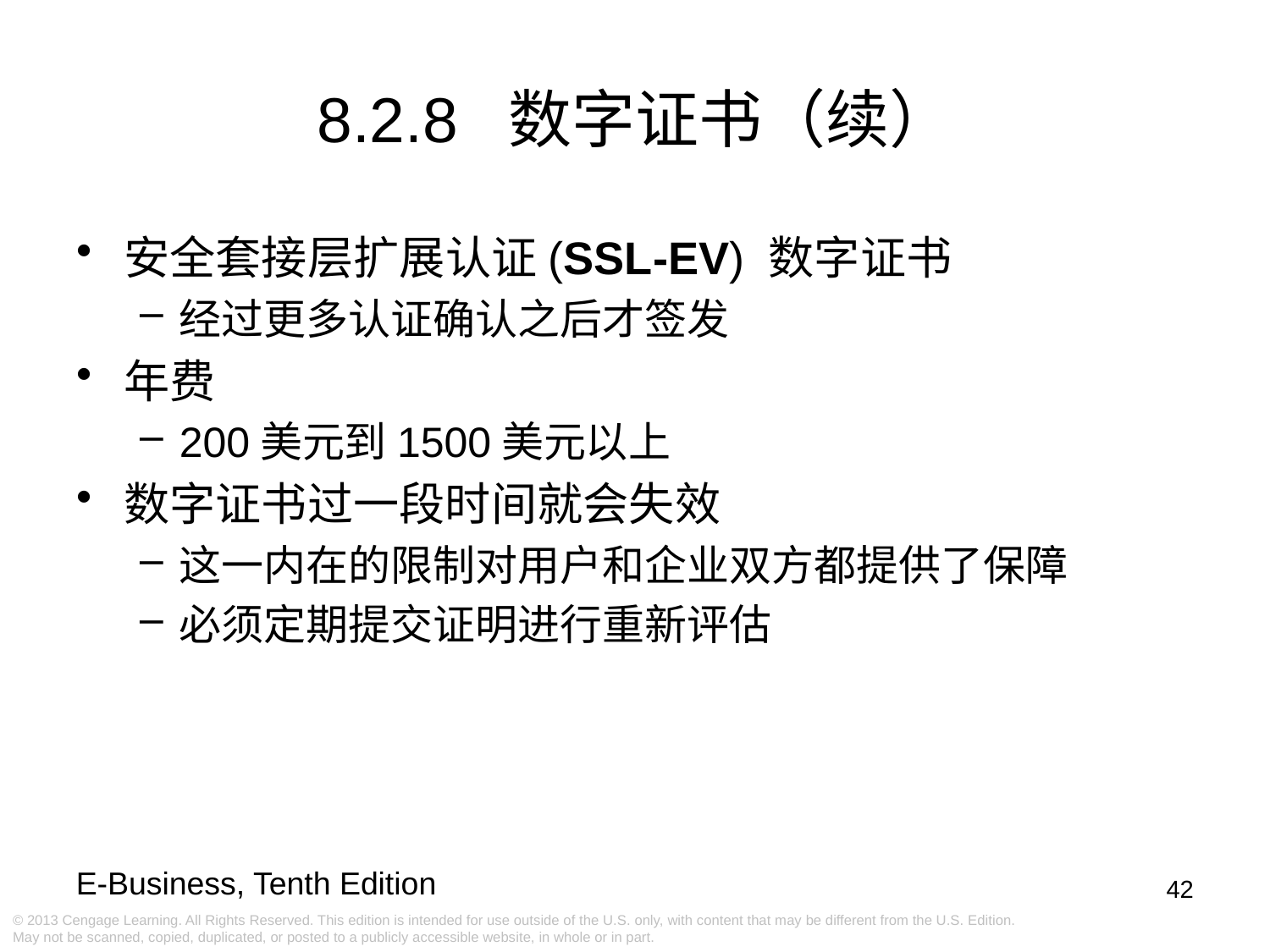

8.2.8  数字证书（续）
安全套接层扩展认证(SSL-EV) 数字证书
经过更多认证确认之后才签发
年费
200美元到1500美元以上
数字证书过一段时间就会失效
这一内在的限制对用户和企业双方都提供了保障
必须定期提交证明进行重新评估
42